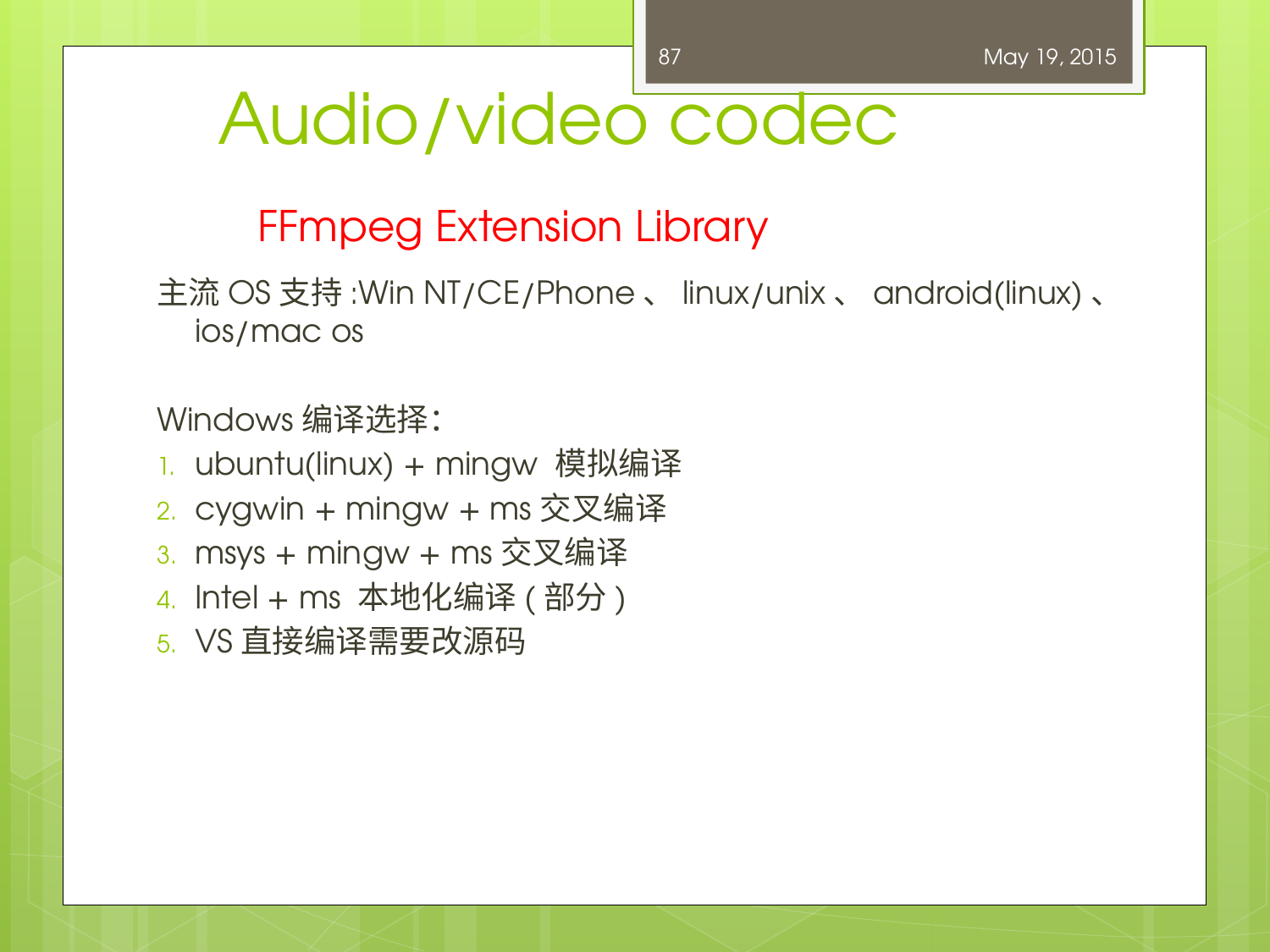

87
May 19, 2015
# Audio/video codec
FFmpeg Extension Library
主流OS支持:Win NT/CE/Phone、linux/unix、android(linux)、ios/mac os

Windows编译选择：
ubuntu(linux) + mingw 模拟编译
cygwin + mingw + ms交叉编译
msys + mingw + ms交叉编译
Intel + ms 本地化编译(部分)
VS直接编译需要改源码